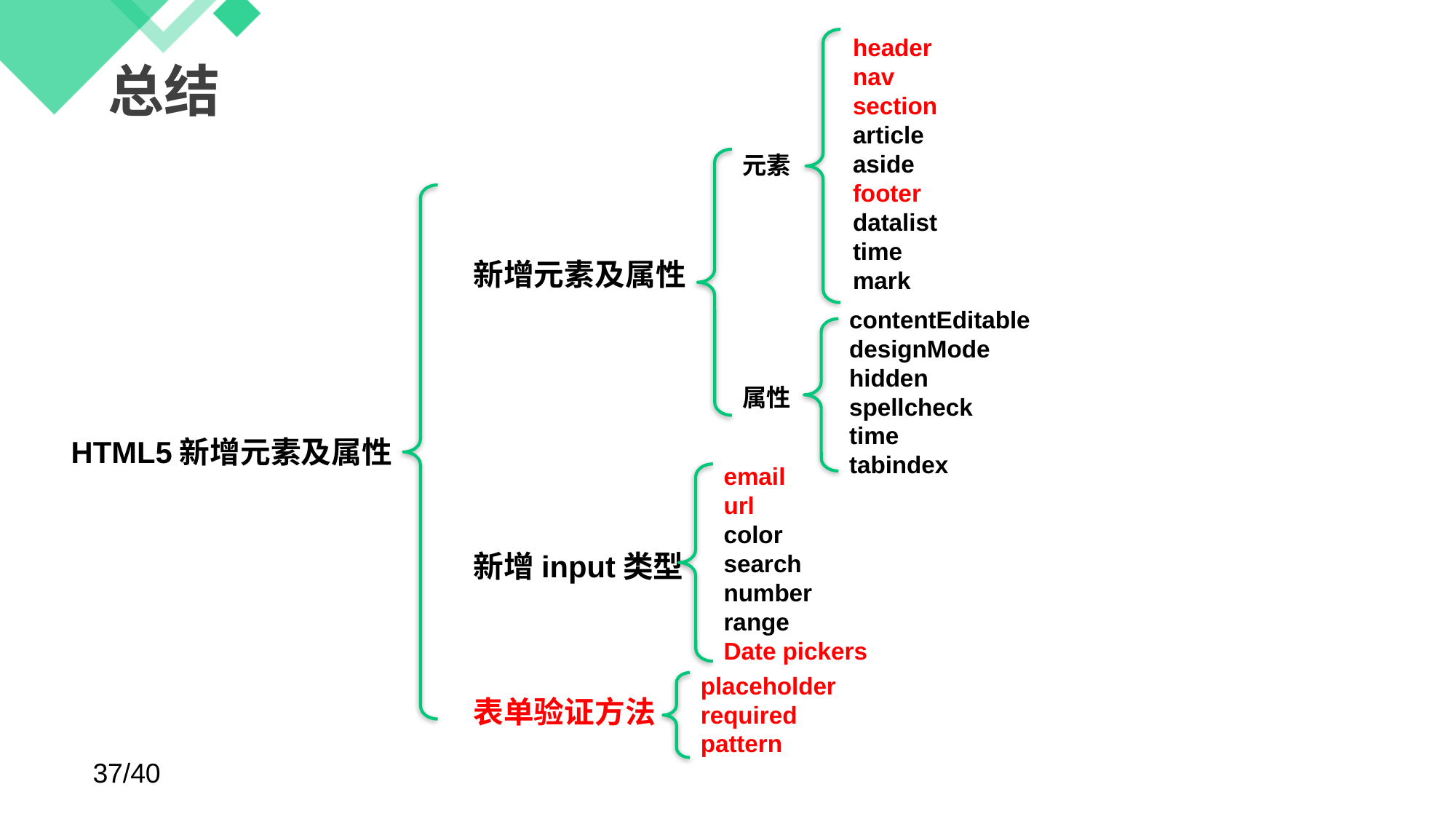

header
nav
section
article
aside
footer
datalist
time
mark

# 总结
元素

属性

新增元素及属性

新增input类型

表单验证方法
contentEditable
designMode
hidden
spellcheck
time
tabindex

HTML5新增元素及属性
email
url
color
search
number
range
Date pickers

placeholder
required
pattern